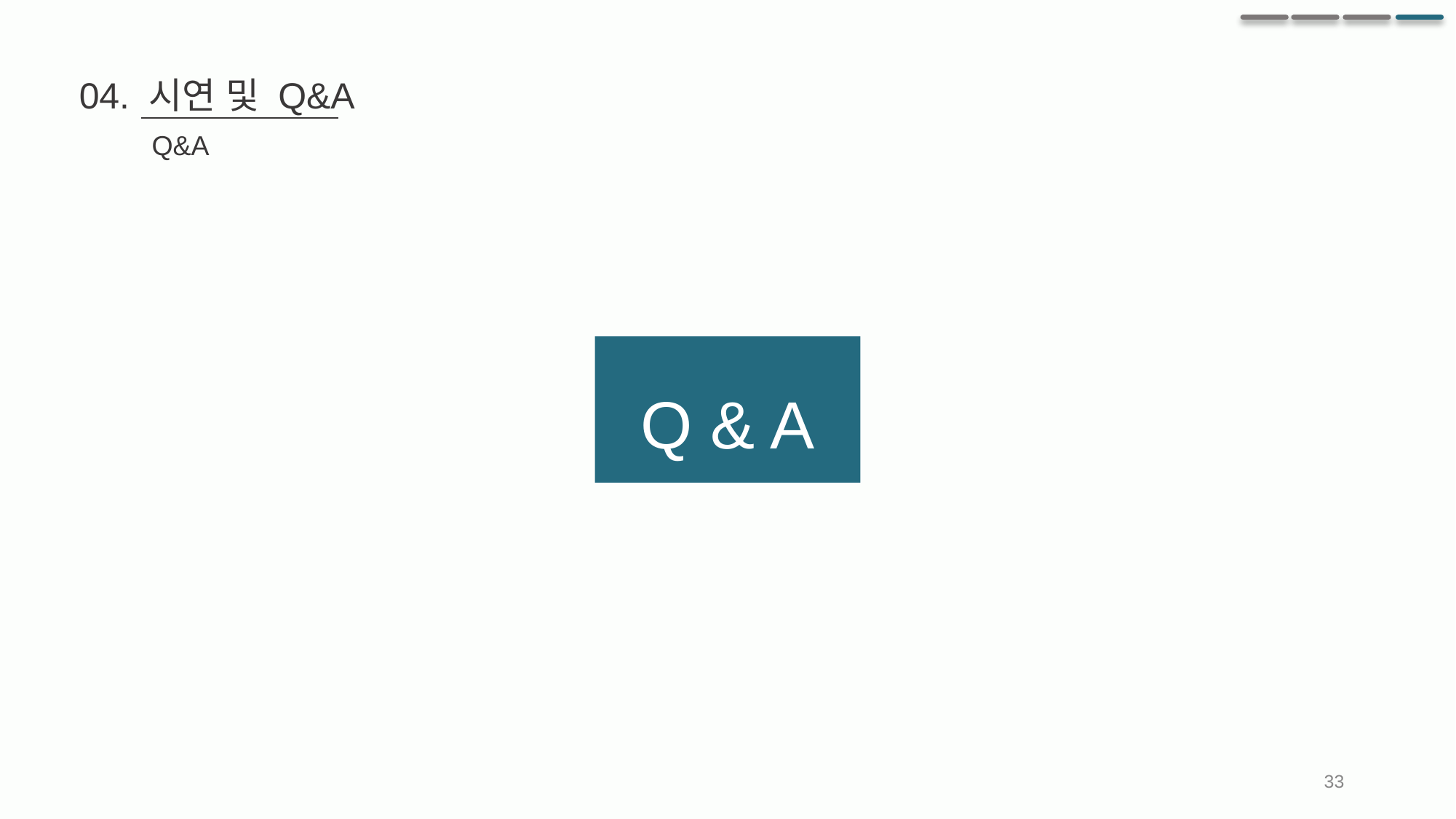

04. 시연 및 Q&A
Q&A
Q & A
33